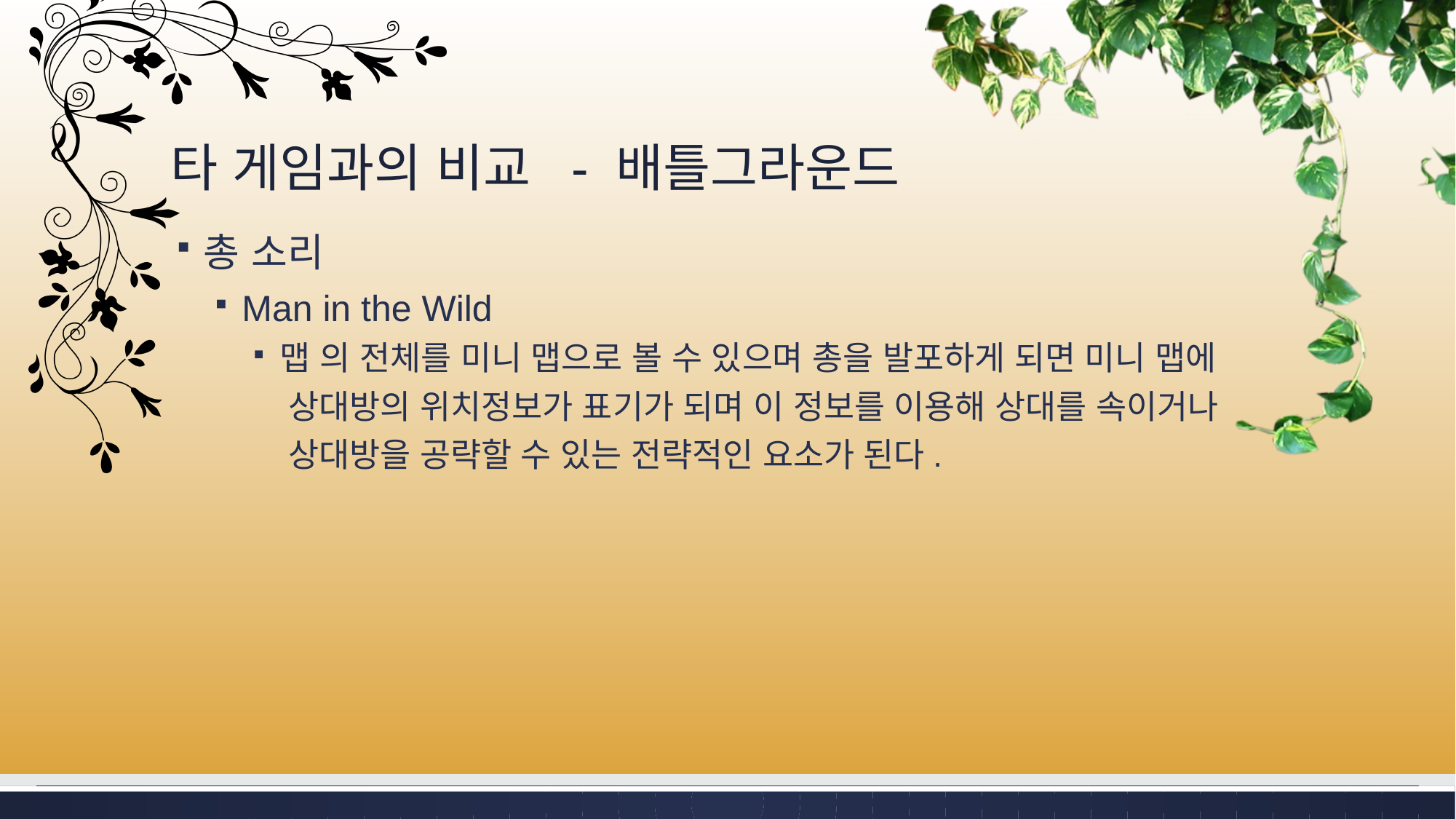

# 타 게임과의 비교  - 배틀그라운드
총 소리
Man in the Wild
맵 의 전체를 미니 맵으로 볼 수 있으며 총을 발포하게 되면 미니 맵에
   상대방의 위치정보가 표기가 되며 이 정보를 이용해 상대를 속이거나
   상대방을 공략할 수 있는 전략적인 요소가 된다.